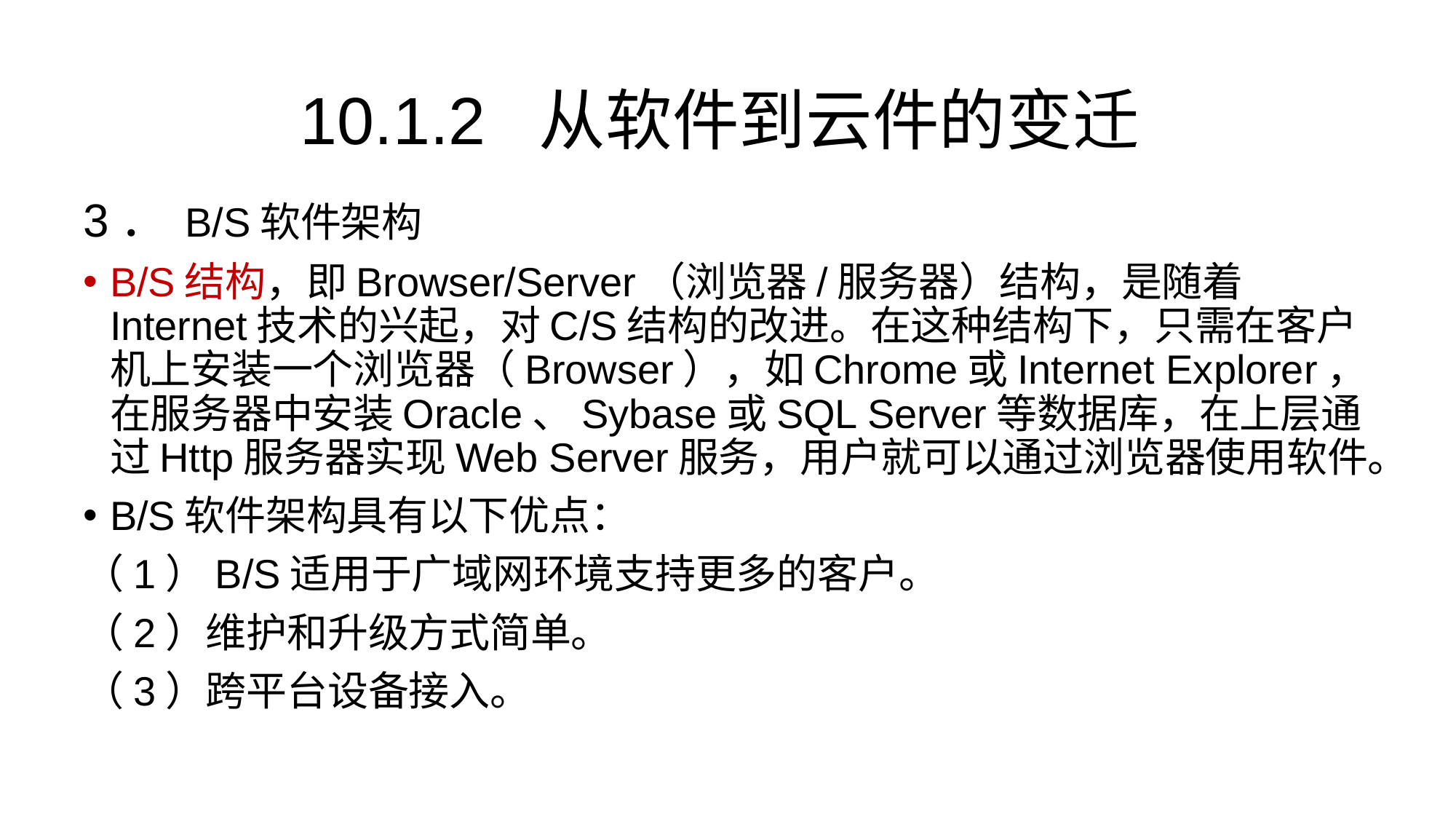

# 10.1.2  从软件到云件的变迁
3． B/S软件架构
B/S结构，即Browser/Server（浏览器/服务器）结构，是随着Internet技术的兴起，对C/S结构的改进。在这种结构下，只需在客户机上安装一个浏览器（Browser），如Chrome或Internet Explorer，在服务器中安装Oracle、Sybase或SQL Server等数据库，在上层通过Http服务器实现Web Server服务，用户就可以通过浏览器使用软件。
B/S软件架构具有以下优点：
（1）B/S适用于广域网环境支持更多的客户。
（2）维护和升级方式简单。
（3）跨平台设备接入。